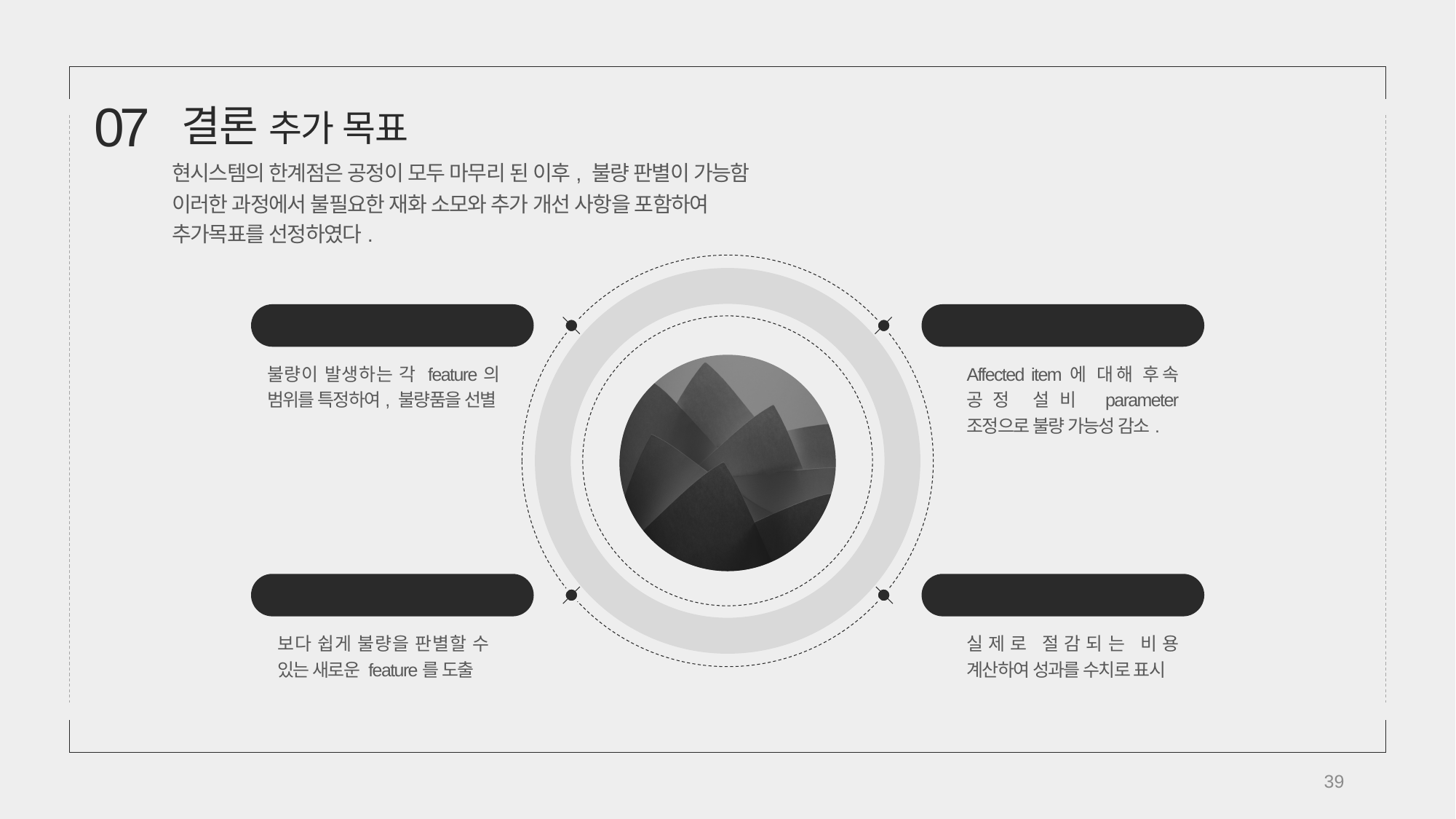

07
결론 추가 목표
현시스템의 한계점은 공정이 모두 마무리 된 이후, 불량 판별이 가능함
이러한 과정에서 불필요한 재화 소모와 추가 개선 사항을 포함하여
추가목표를 선정하였다.

Upper Lower line 특정
Affected item 선별

불량이 발생하는 각 feature의 범위를 특정하여, 불량품을 선별
Affected item에 대해 후속 공정 설비 parameter 조정으로 불량 가능성 감소.
새로운 Feature 도출
절감 비용 계산

보다 쉽게 불량을 판별할 수 있는 새로운 feature를 도출
실제로 절감되는 비용 계산하여 성과를 수치로 표시
39